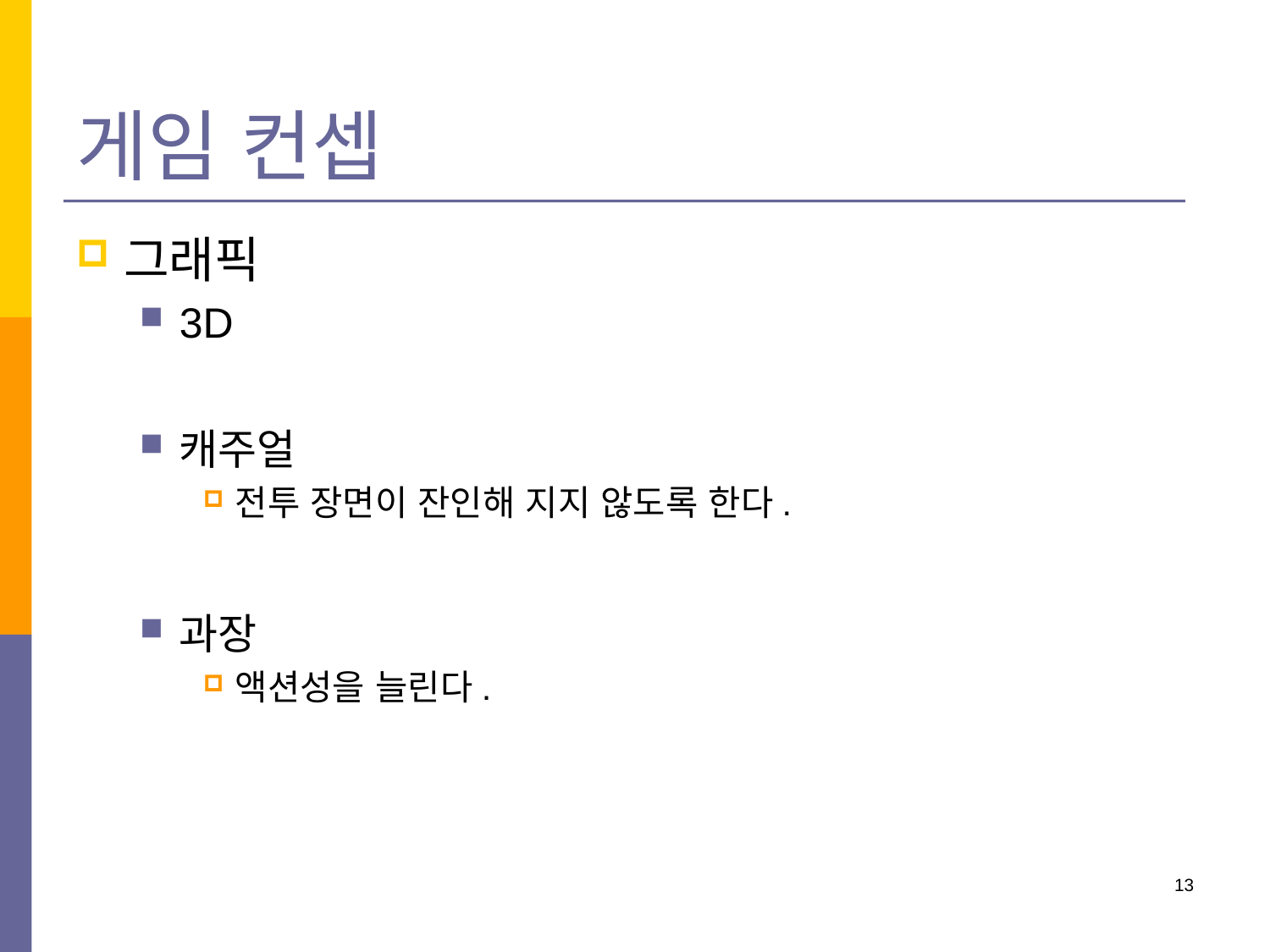

# 게임 컨셉
그래픽
3D

캐주얼
전투 장면이 잔인해 지지 않도록 한다.

과장
액션성을 늘린다.
13